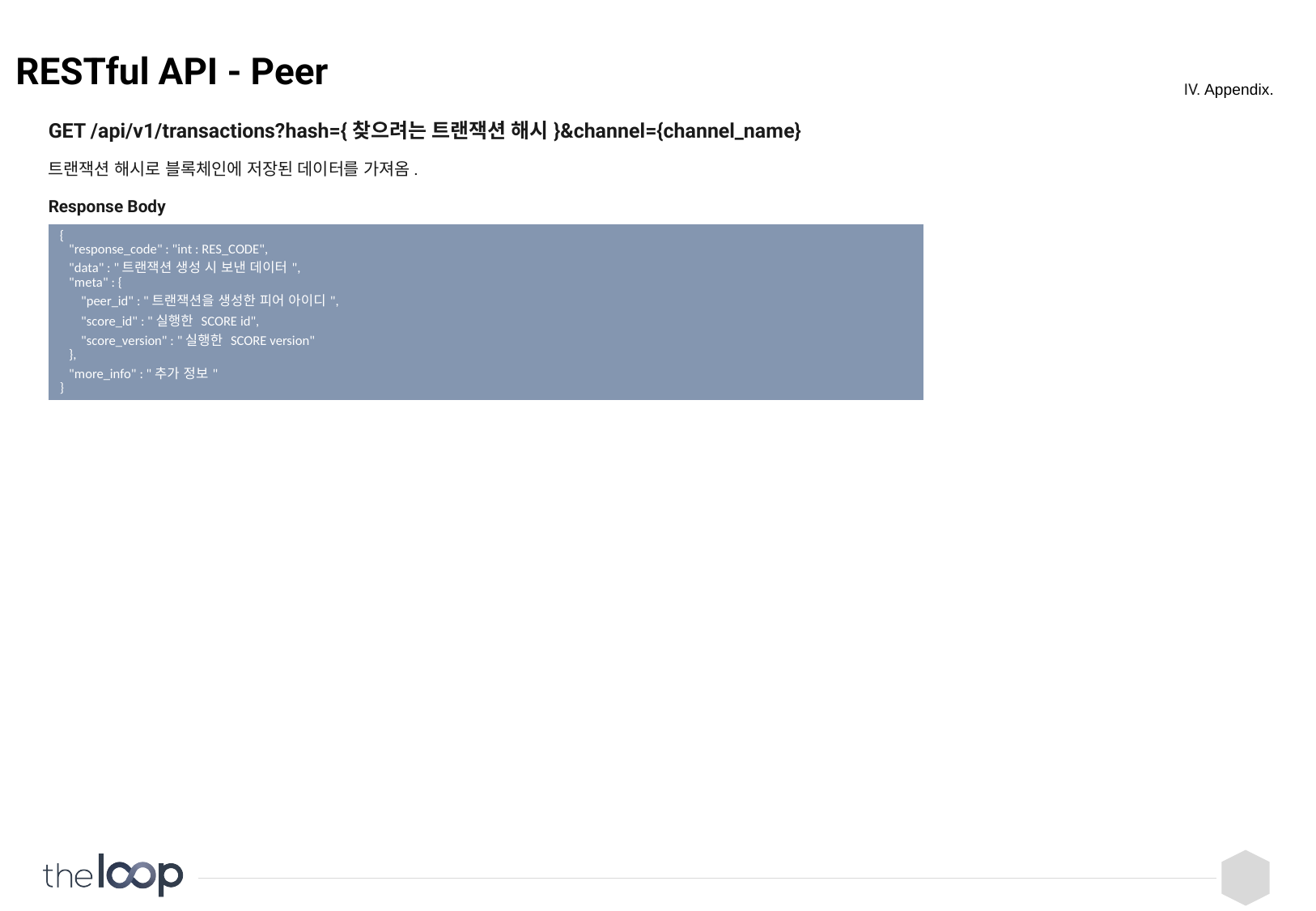

# RESTful API - Peer
IV. Appendix.
GET /api/v1/transactions?hash={찾으려는 트랜잭션 해시}&channel={channel_name}
트랜잭션 해시로 블록체인에 저장된 데이터를 가져옴.
Response Body

| { "response\_code" : "int : RES\_CODE", "data" : "트랜잭션 생성 시 보낸 데이터", "meta" : { "peer\_id" : "트랜잭션을 생성한 피어 아이디", "score\_id" : "실행한 SCORE id", "score\_version" : "실행한 SCORE version" }, "more\_info" : "추가 정보" } |
| --- |